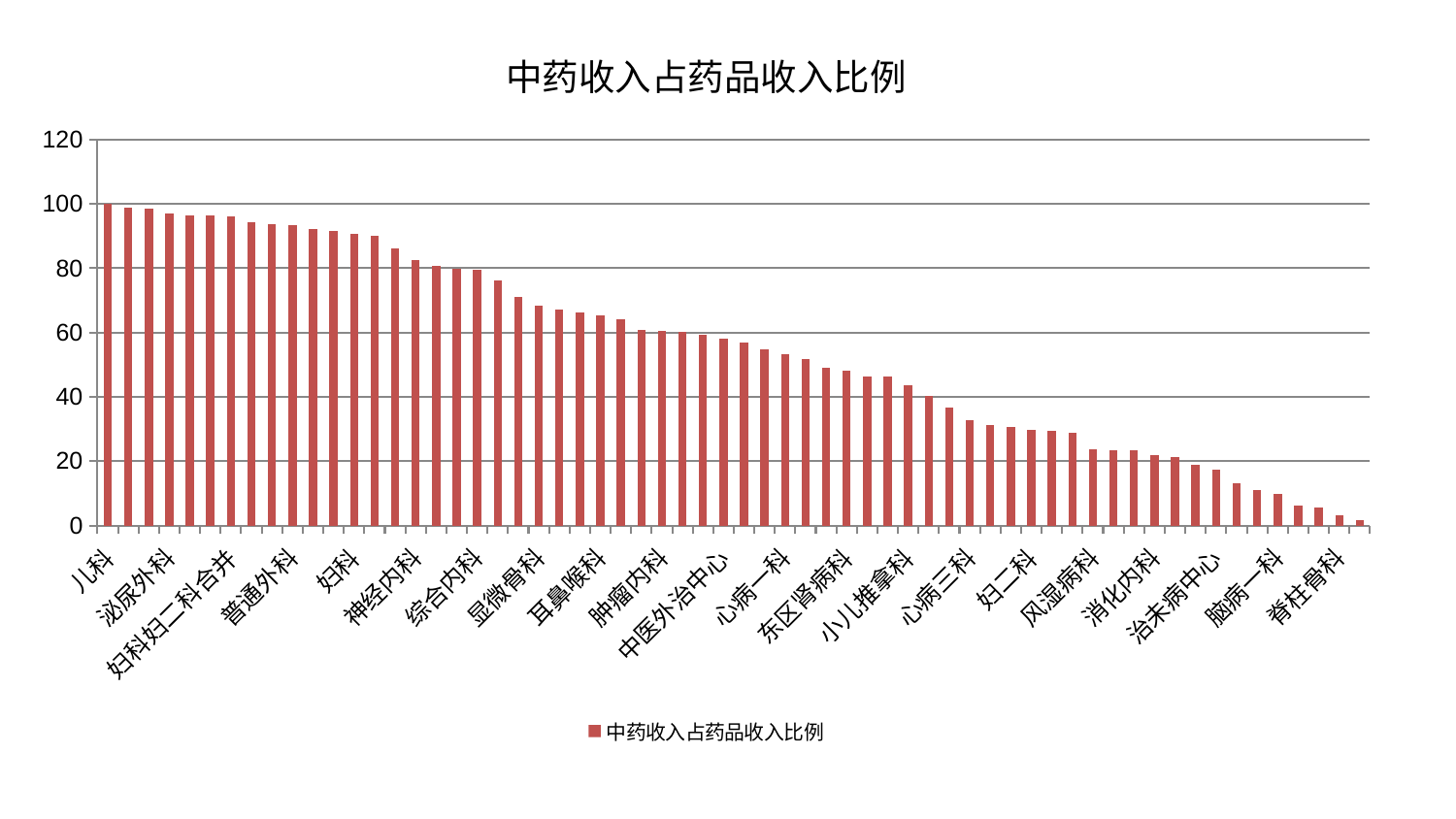

### Chart: 中药收入占药品收入比例

| Category | 中药收入占药品收入比例 |
|---|---|
| 儿科 | 100.0 |
| 皮肤科 | 98.86877330906026 |
| 医院 | 98.55968862171927 |
| 泌尿外科 | 96.91812564490942 |
| 肛肠科 | 96.48331915523944 |
| 呼吸内科 | 96.4654931641761 |
| 妇科妇二科合并 | 96.11849923826541 |
| 肝胆外科 | 94.22315328395365 |
| 骨科 | 93.79757791935299 |
| 普通外科 | 93.48743428834148 |
| 美容皮肤科 | 92.22484855816221 |
| 西区重症医学科 | 91.477733892171 |
| 妇科 | 90.67029497064058 |
| 周围血管科 | 89.98028059748889 |
| 重症医学科 | 86.28633809434086 |
| 神经内科 | 82.64398774848868 |
| 微创骨科 | 80.85486345201579 |
| 关节骨科 | 79.72911362044862 |
| 综合内科 | 79.591245297022 |
| 脾胃病科 | 76.28639130617745 |
| 东区重症医学科 | 70.9484668787284 |
| 显微骨科 | 68.3532490536361 |
| 心病二科 | 67.19457901857987 |
| 胸外科 | 66.16031318950631 |
| 耳鼻喉科 | 65.24758083246003 |
| 神经外科 | 64.27974755529596 |
| 男科 | 60.9550566801975 |
| 肿瘤内科 | 60.600740818462064 |
| 小儿骨科 | 60.10920797393337 |
| 血液科 | 59.19971066776604 |
| 中医外治中心 | 58.063909815147476 |
| 创伤骨科 | 56.88534440072192 |
| 眼科 | 54.93820343976065 |
| 心病一科 | 53.35748743465683 |
| 内分泌科 | 51.80473652332098 |
| 身心医学科 | 49.147305299932505 |
| 东区肾病科 | 48.03852605088395 |
| 中医经典科 | 46.47866025690492 |
| 针灸科 | 46.224662806197856 |
| 小儿推拿科 | 43.7360276631485 |
| 心病四科 | 40.41315879822924 |
| 脑病二科 | 36.73174299770542 |
| 心病三科 | 32.68753688592833 |
| 肾病科 | 31.3702885457244 |
| 肝病科 | 30.63098614468971 |
| 妇二科 | 29.76849110271035 |
| 心血管内科 | 29.432190732013538 |
| 脑病三科 | 28.67973877034736 |
| 风湿病科 | 23.783578958397836 |
| 乳腺甲状腺外科 | 23.492781574463272 |
| 老年医学科 | 23.359805551230192 |
| 消化内科 | 21.834022978907164 |
| 运动损伤骨科 | 21.3489526132986 |
| 脾胃科消化科合并 | 18.788173908259928 |
| 治未病中心 | 17.332879395486913 |
| 产科 | 13.213984006425333 |
| 口腔科 | 10.899668167540709 |
| 脑病一科 | 9.70987602176154 |
| 康复科 | 6.088930808772395 |
| 肾脏内科 | 5.517313941778877 |
| 脊柱骨科 | 3.019762348291827 |
| 推拿科 | 1.709748829349505 |
101